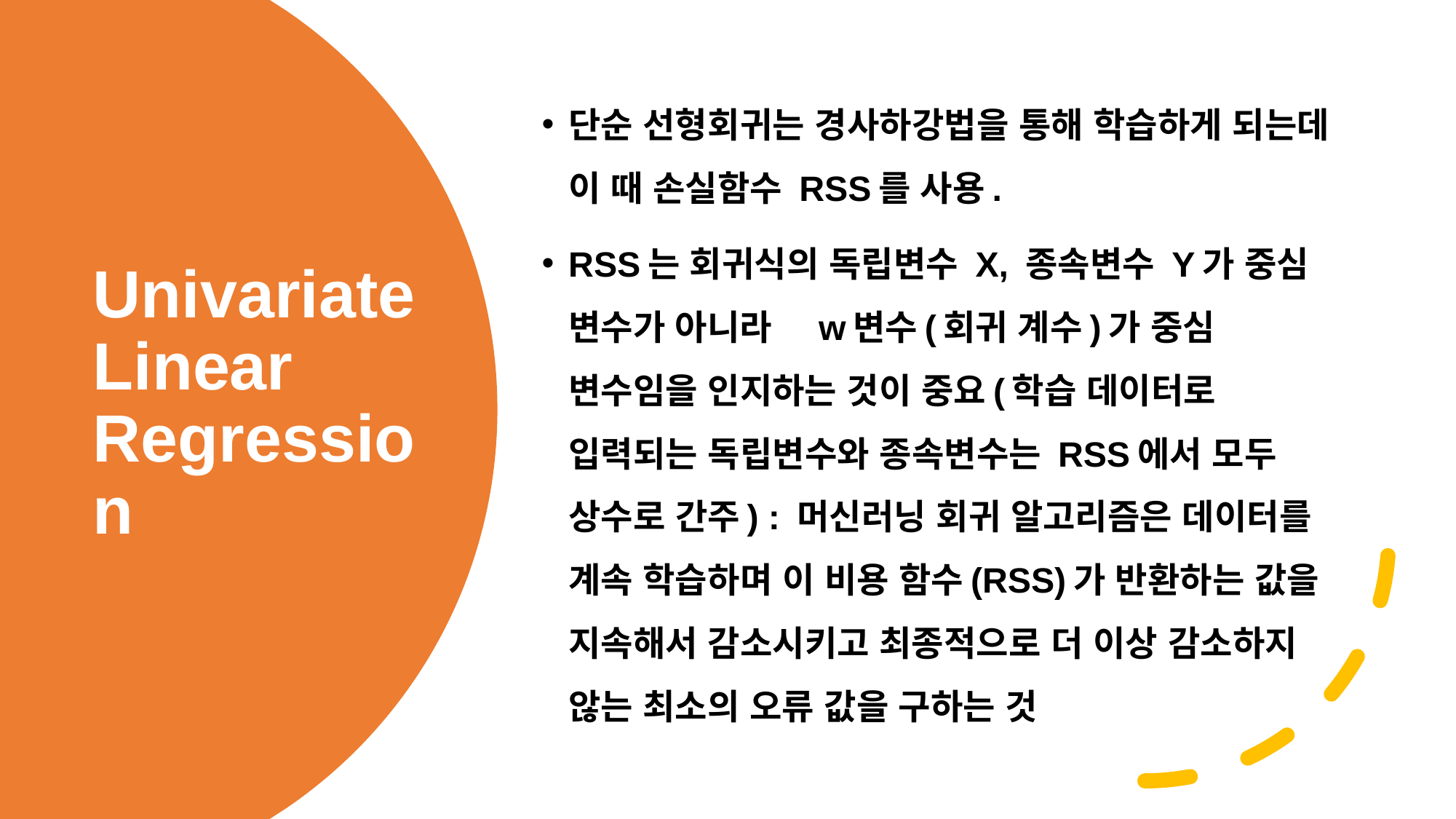

단순 선형회귀는 경사하강법을 통해 학습하게 되는데 이 때 손실함수 RSS를 사용.
RSS는 회귀식의 독립변수 X, 종속변수 Y가 중심 변수가 아니라    w변수(회귀 계수)가 중심 변수임을 인지하는 것이 중요(학습 데이터로 입력되는 독립변수와 종속변수는 RSS에서 모두 상수로 간주) : 머신러닝 회귀 알고리즘은 데이터를 계속 학습하며 이 비용 함수(RSS)가 반환하는 값을 지속해서 감소시키고 최종적으로 더 이상 감소하지 않는 최소의 오류 값을 구하는 것
# Univariate Linear Regression